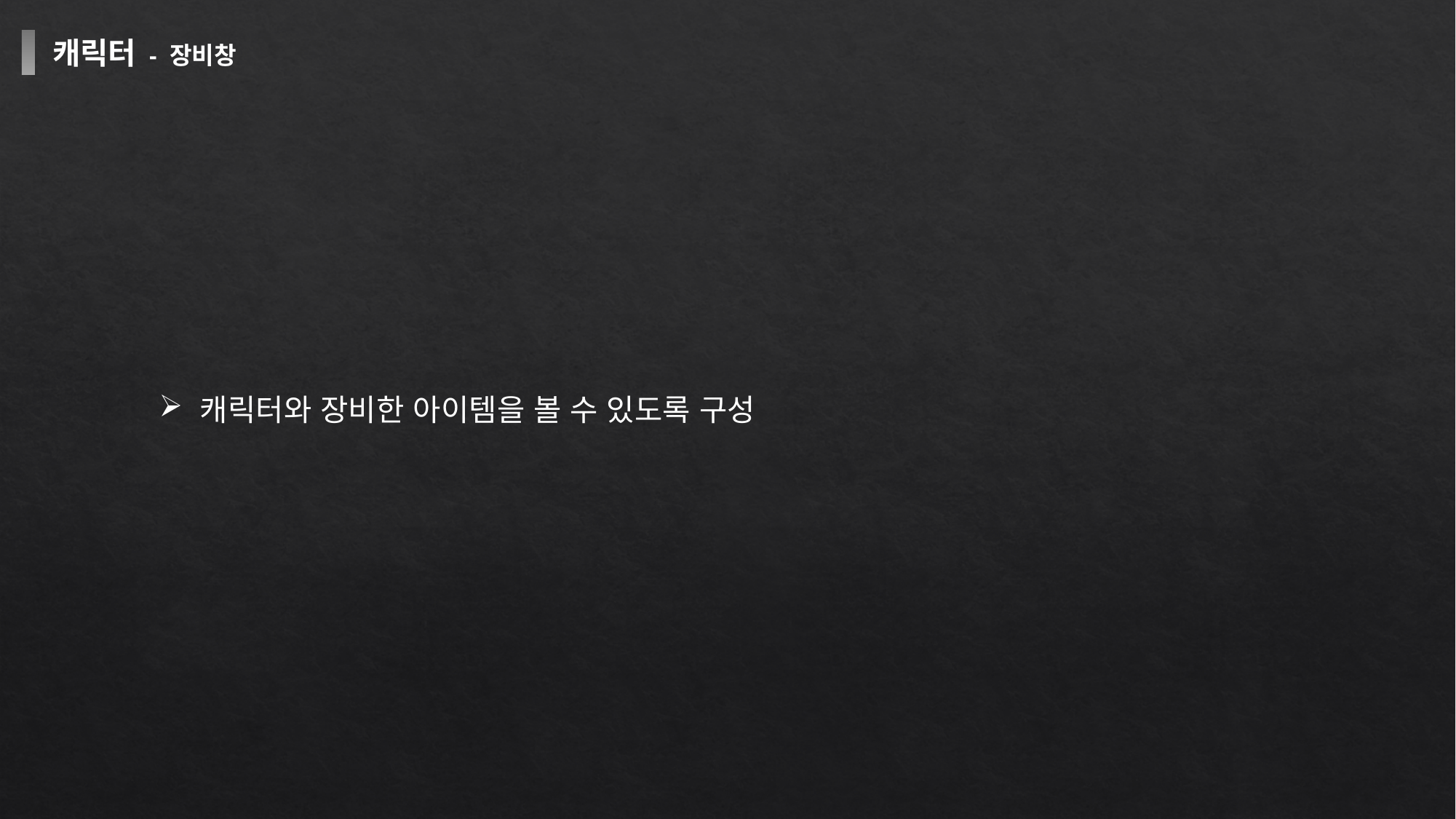

캐릭터 - 장비창

캐릭터와 장비한 아이템을 볼 수 있도록 구성